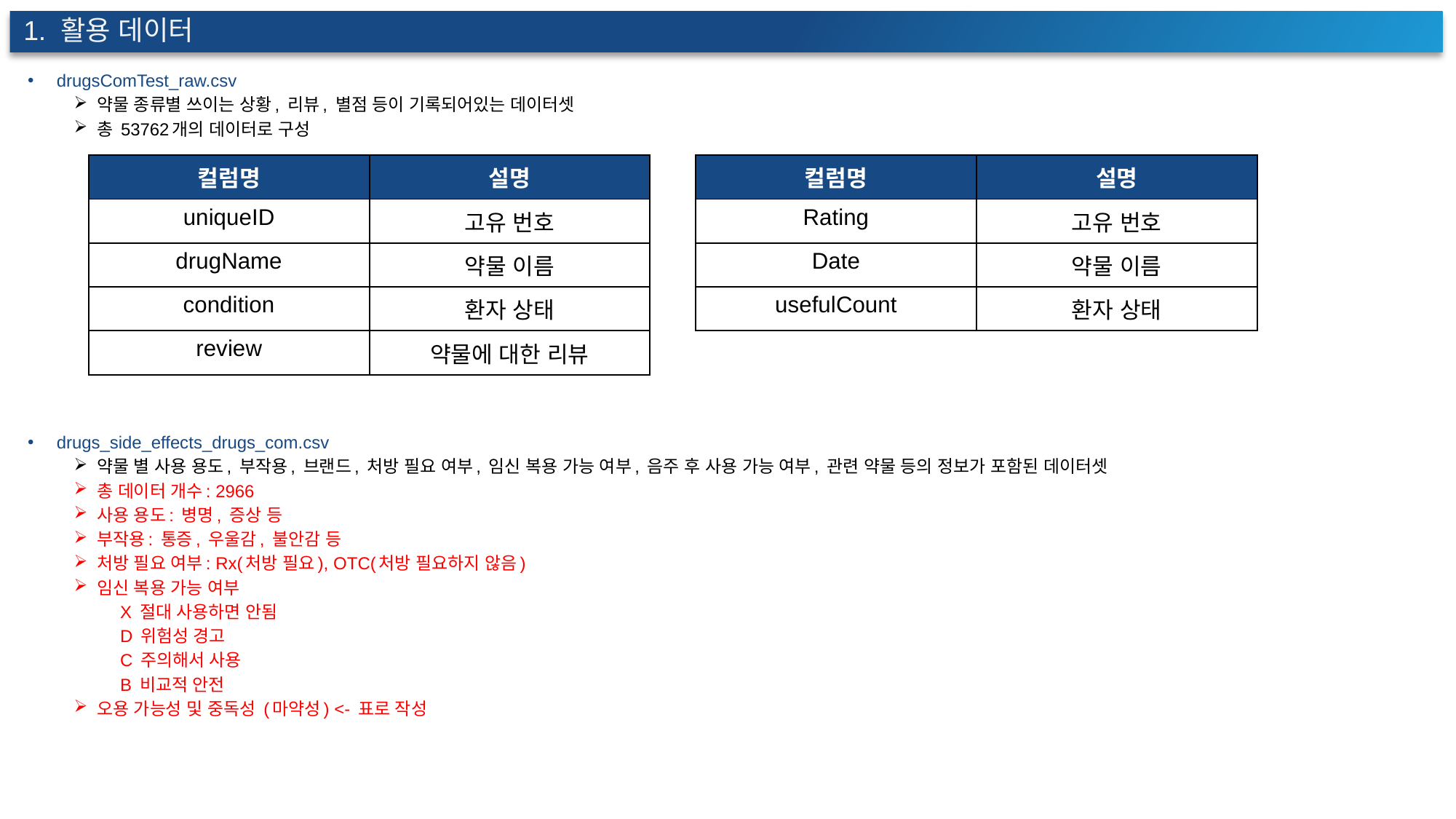

1. 활용 데이터
drugsComTest_raw.csv
약물 종류별 쓰이는 상황, 리뷰, 별점 등이 기록되어있는 데이터셋
총 53762개의 데이터로 구성

drugs_side_effects_drugs_com.csv
약물 별 사용 용도, 부작용, 브랜드, 처방 필요 여부, 임신 복용 가능 여부, 음주 후 사용 가능 여부, 관련 약물 등의 정보가 포함된 데이터셋
총 데이터 개수: 2966
사용 용도: 병명, 증상 등
부작용: 통증, 우울감, 불안감 등
처방 필요 여부: Rx(처방 필요), OTC(처방 필요하지 않음)
임신 복용 가능 여부
X 절대 사용하면 안됨
D 위험성 경고
C 주의해서 사용
B 비교적 안전
오용 가능성 및 중독성 (마약성) <- 표로 작성
| 컬럼명 | 설명 |
| --- | --- |
| uniqueID | 고유 번호 |
| drugName | 약물 이름 |
| condition | 환자 상태 |
| review | 약물에 대한 리뷰 |
| 컬럼명 | 설명 |
| --- | --- |
| Rating | 고유 번호 |
| Date | 약물 이름 |
| usefulCount | 환자 상태 |